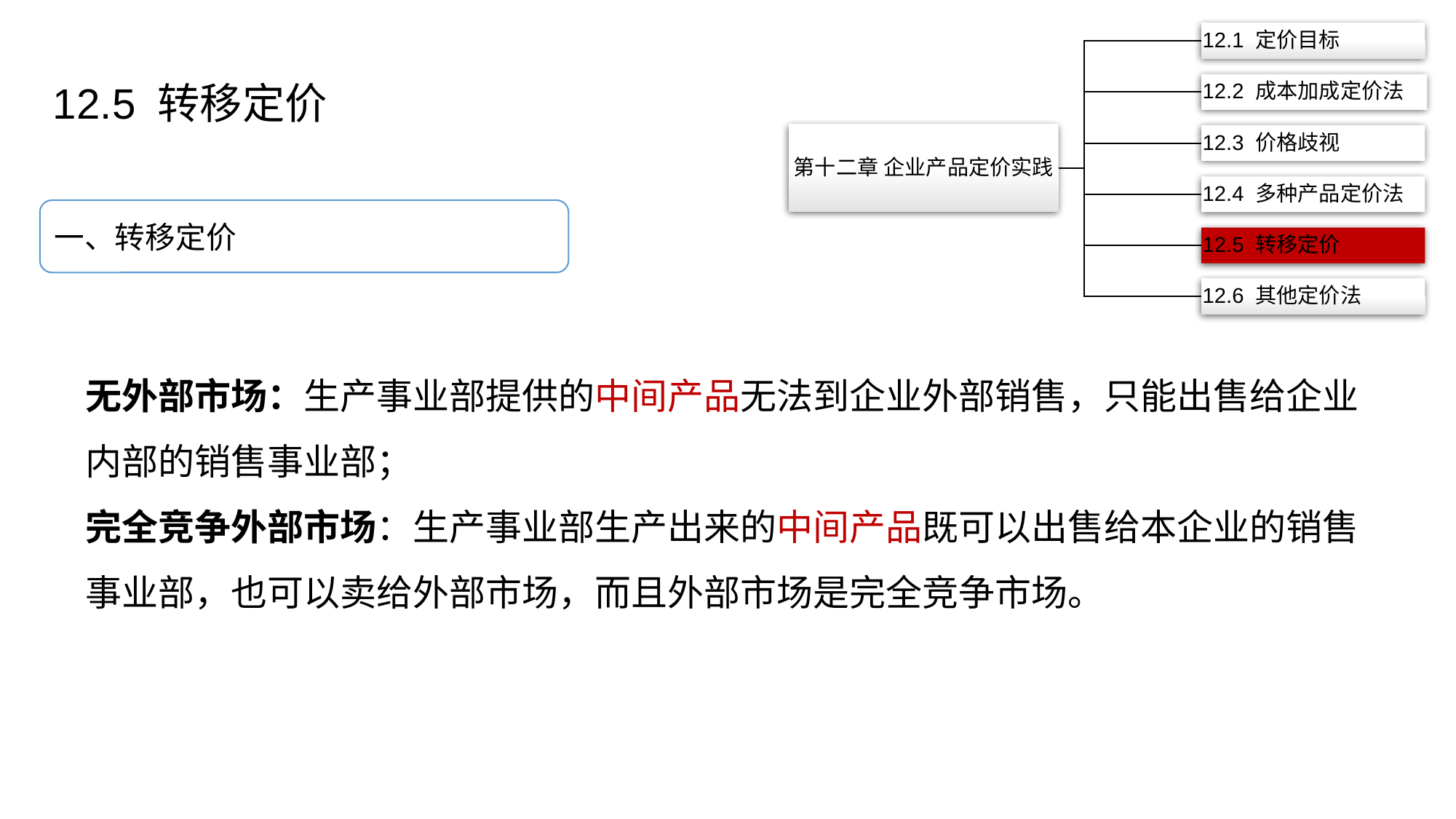

第十二章 企业产品定价实践
12.1 定价目标
12.2 成本加成定价法
12.3 价格歧视
12.4 多种产品定价法
12.5 转移定价
12.6 其他定价法
12.5 转移定价
一、转移定价
无外部市场：生产事业部提供的中间产品无法到企业外部销售，只能出售给企业内部的销售事业部；
完全竞争外部市场：生产事业部生产出来的中间产品既可以出售给本企业的销售事业部，也可以卖给外部市场，而且外部市场是完全竞争市场。